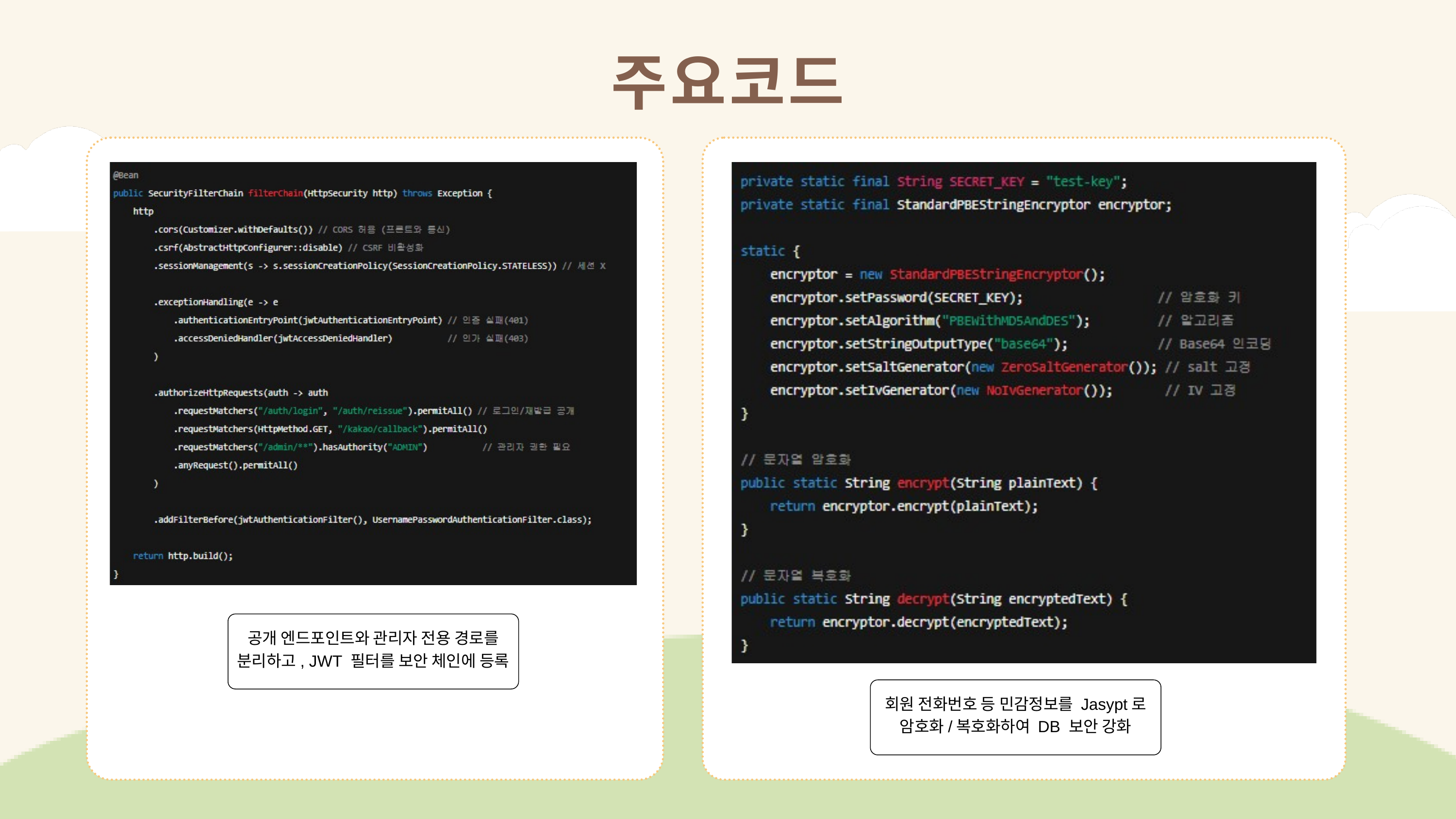

주요코드

공개 엔드포인트와 관리자 전용 경로를 분리하고, JWT 필터를 보안 체인에 등록

회원 전화번호 등 민감정보를 Jasypt로 암호화/복호화하여 DB 보안 강화